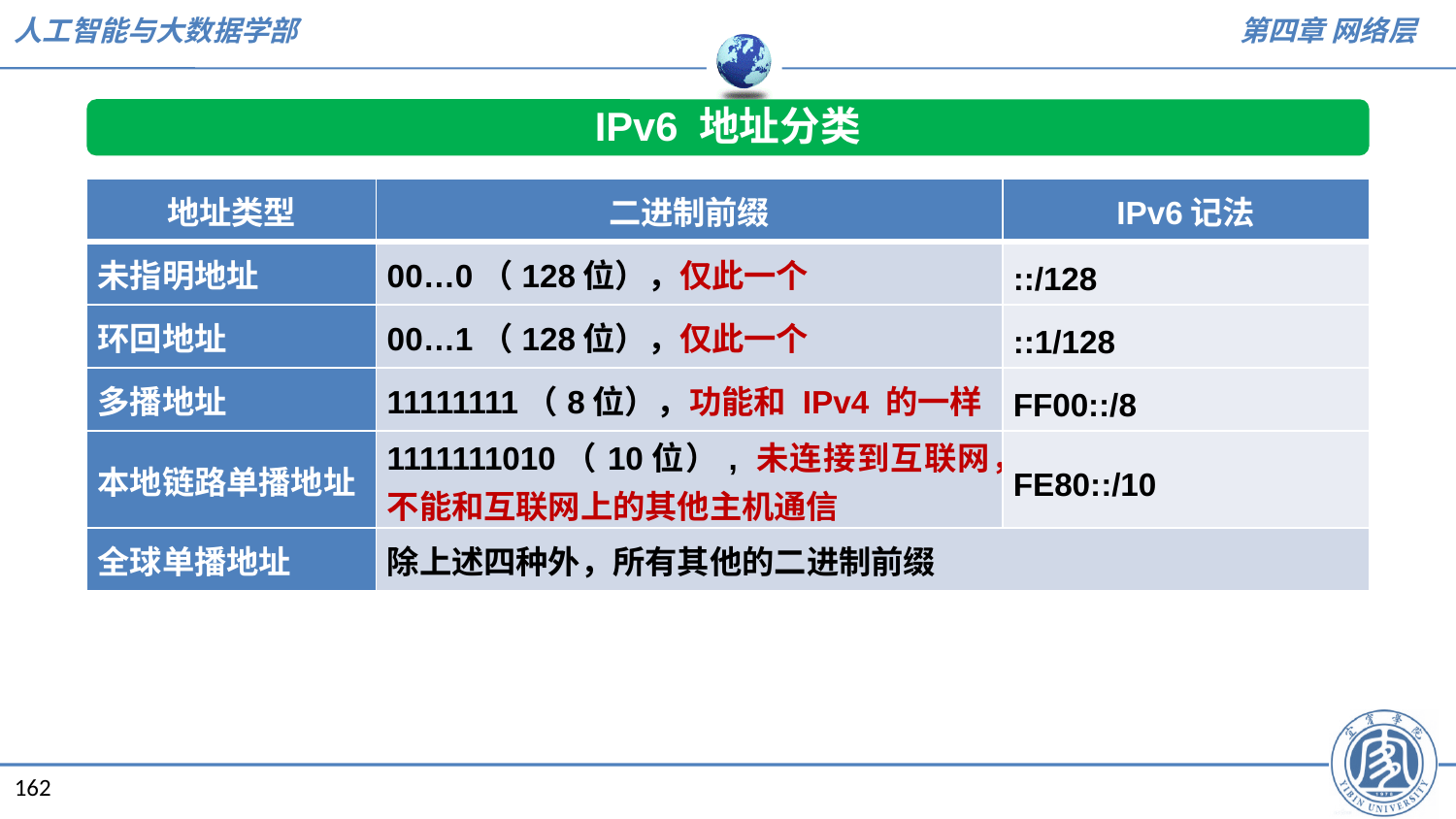

IPv6 地址分类

| 地址类型 | 二进制前缀 | IPv6记法 |
| --- | --- | --- |
| 未指明地址 | 00…0（128位），仅此一个 | ::/128 |
| 环回地址 | 00…1（128位），仅此一个 | ::1/128 |
| 多播地址 | 11111111（8位），功能和 IPv4 的一样 | FF00::/8 |
| 本地链路单播地址 | 1111111010（10位）, 未连接到互联网，不能和互联网上的其他主机通信 | FE80::/10 |
| 全球单播地址 | 除上述四种外，所有其他的二进制前缀 |  |
162